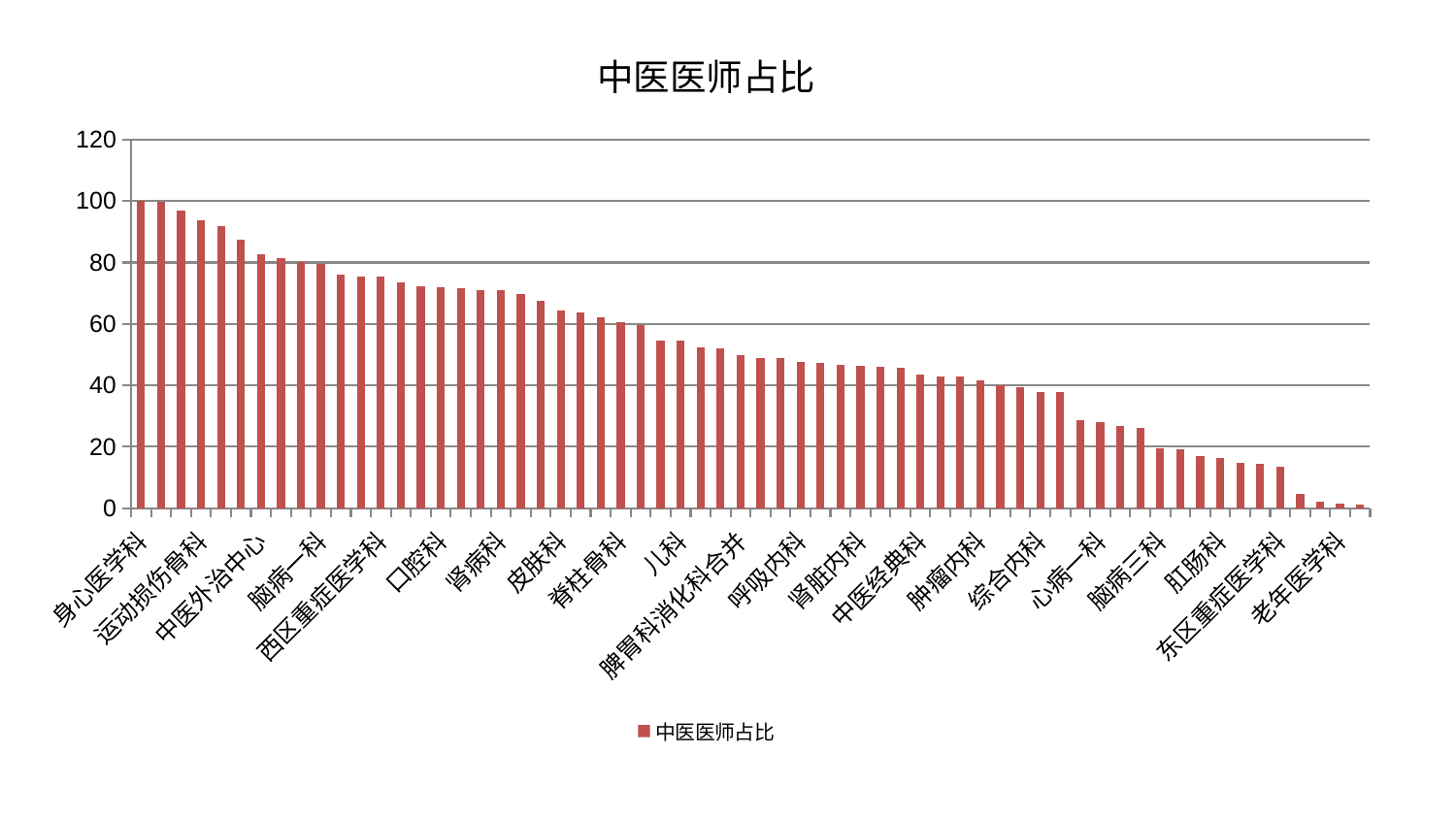

### Chart: 中医医师占比

| Category | 中医医师占比 |
|---|---|
| 身心医学科 | 100.0 |
| 风湿病科 | 99.61499999695211 |
| 普通外科 | 96.87917868291215 |
| 运动损伤骨科 | 93.64193756637238 |
| 耳鼻喉科 | 91.91487890533577 |
| 心病三科 | 87.33529967361032 |
| 中医外治中心 | 82.80431541217926 |
| 神经外科 | 81.54384681853335 |
| 心血管内科 | 80.09015518601727 |
| 脑病一科 | 79.39948229127 |
| 推拿科 | 76.07918298416254 |
| 治未病中心 | 75.58204754349899 |
| 西区重症医学科 | 75.56176088824617 |
| 心病四科 | 73.57505545276473 |
| 康复科 | 72.23767069570057 |
| 口腔科 | 72.05389341062096 |
| 泌尿外科 | 71.68957448048185 |
| 小儿骨科 | 71.14366944874736 |
| 肾病科 | 70.92833089463704 |
| 男科 | 69.79151963576817 |
| 乳腺甲状腺外科 | 67.51112961092107 |
| 皮肤科 | 64.51413886394171 |
| 骨科 | 63.65353272165383 |
| 产科 | 62.09871765141206 |
| 脊柱骨科 | 60.61339245495443 |
| 神经内科 | 59.72645108610835 |
| 消化内科 | 54.56357094683639 |
| 儿科 | 54.50342467260013 |
| 重症医学科 | 52.370470994752694 |
| 胸外科 | 51.964175080000125 |
| 脾胃科消化科合并 | 49.76017756891122 |
| 妇二科 | 49.02306778093156 |
| 妇科妇二科合并 | 48.777147131960824 |
| 呼吸内科 | 47.66560134480854 |
| 周围血管科 | 47.286168340980716 |
| 小儿推拿科 | 46.53780044973264 |
| 肾脏内科 | 46.279419298270696 |
| 肝胆外科 | 46.134254257535595 |
| 脾胃病科 | 45.86391546430166 |
| 中医经典科 | 43.43246353058282 |
| 内分泌科 | 43.05536171403407 |
| 妇科 | 42.96276280437609 |
| 肿瘤内科 | 41.613109138126255 |
| 东区肾病科 | 40.05726608043888 |
| 脑病二科 | 39.51867371618194 |
| 综合内科 | 37.84061868490853 |
| 美容皮肤科 | 37.774845129481655 |
| 关节骨科 | 28.540011371972543 |
| 心病一科 | 27.996222208819823 |
| 心病二科 | 26.69772454296713 |
| 肝病科 | 26.296257674422808 |
| 脑病三科 | 19.409920984792823 |
| 血液科 | 19.096293466434762 |
| 医院 | 16.836988856371175 |
| 肛肠科 | 16.27002249909801 |
| 眼科 | 14.7597159517266 |
| 创伤骨科 | 14.345009456287453 |
| 东区重症医学科 | 13.647758169124446 |
| 微创骨科 | 4.638056884580773 |
| 显微骨科 | 2.14622110668878 |
| 老年医学科 | 1.6184257645001898 |
| 针灸科 | 1.2332214869801645 |
104